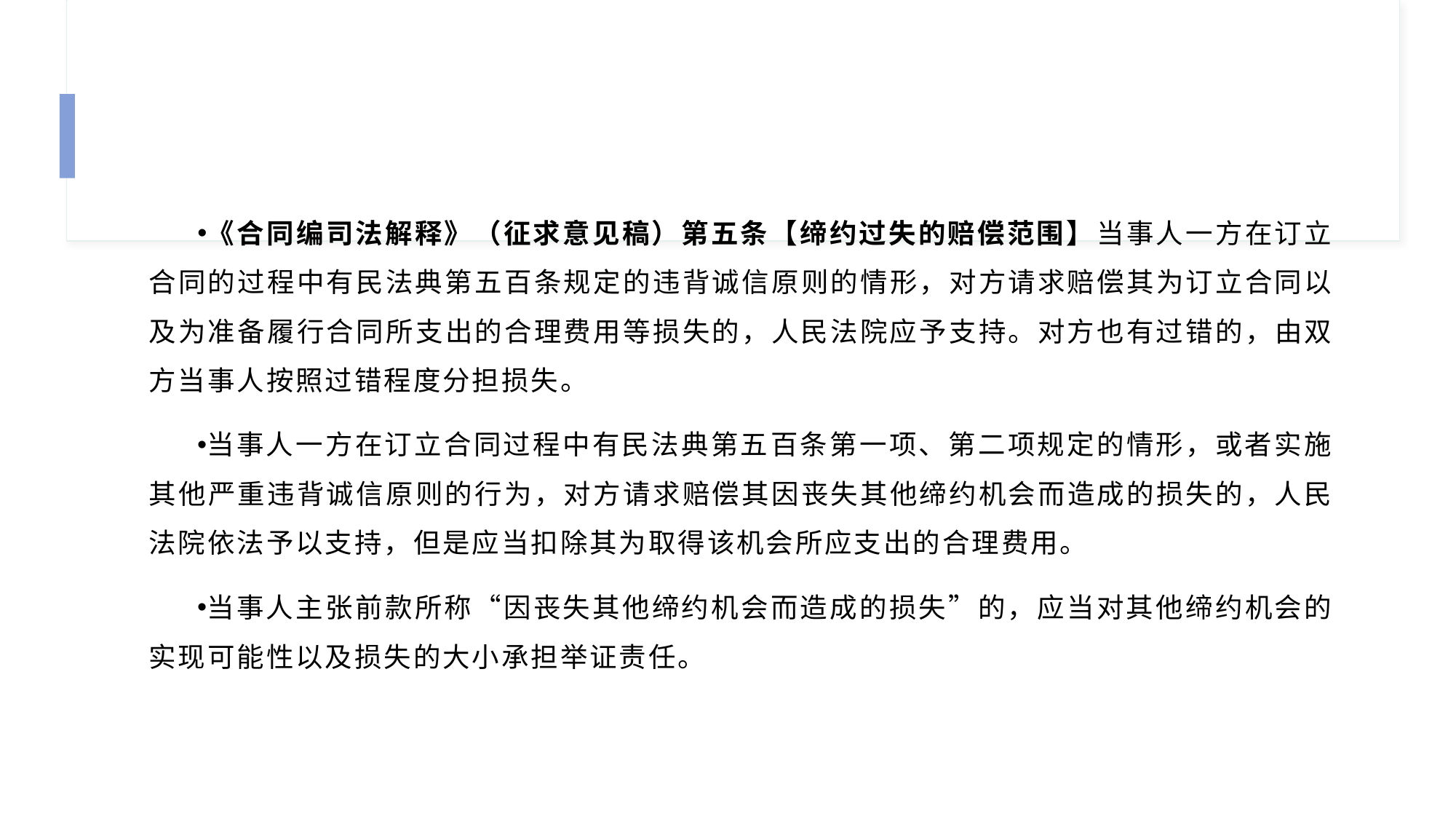

#
《合同编司法解释》（征求意见稿）第五条【缔约过失的赔偿范围】当事人一方在订立合同的过程中有民法典第五百条规定的违背诚信原则的情形，对方请求赔偿其为订立合同以及为准备履行合同所支出的合理费用等损失的，人民法院应予支持。对方也有过错的，由双方当事人按照过错程度分担损失。
当事人一方在订立合同过程中有民法典第五百条第一项、第二项规定的情形，或者实施其他严重违背诚信原则的行为，对方请求赔偿其因丧失其他缔约机会而造成的损失的，人民法院依法予以支持，但是应当扣除其为取得该机会所应支出的合理费用。
当事人主张前款所称“因丧失其他缔约机会而造成的损失”的，应当对其他缔约机会的实现可能性以及损失的大小承担举证责任。